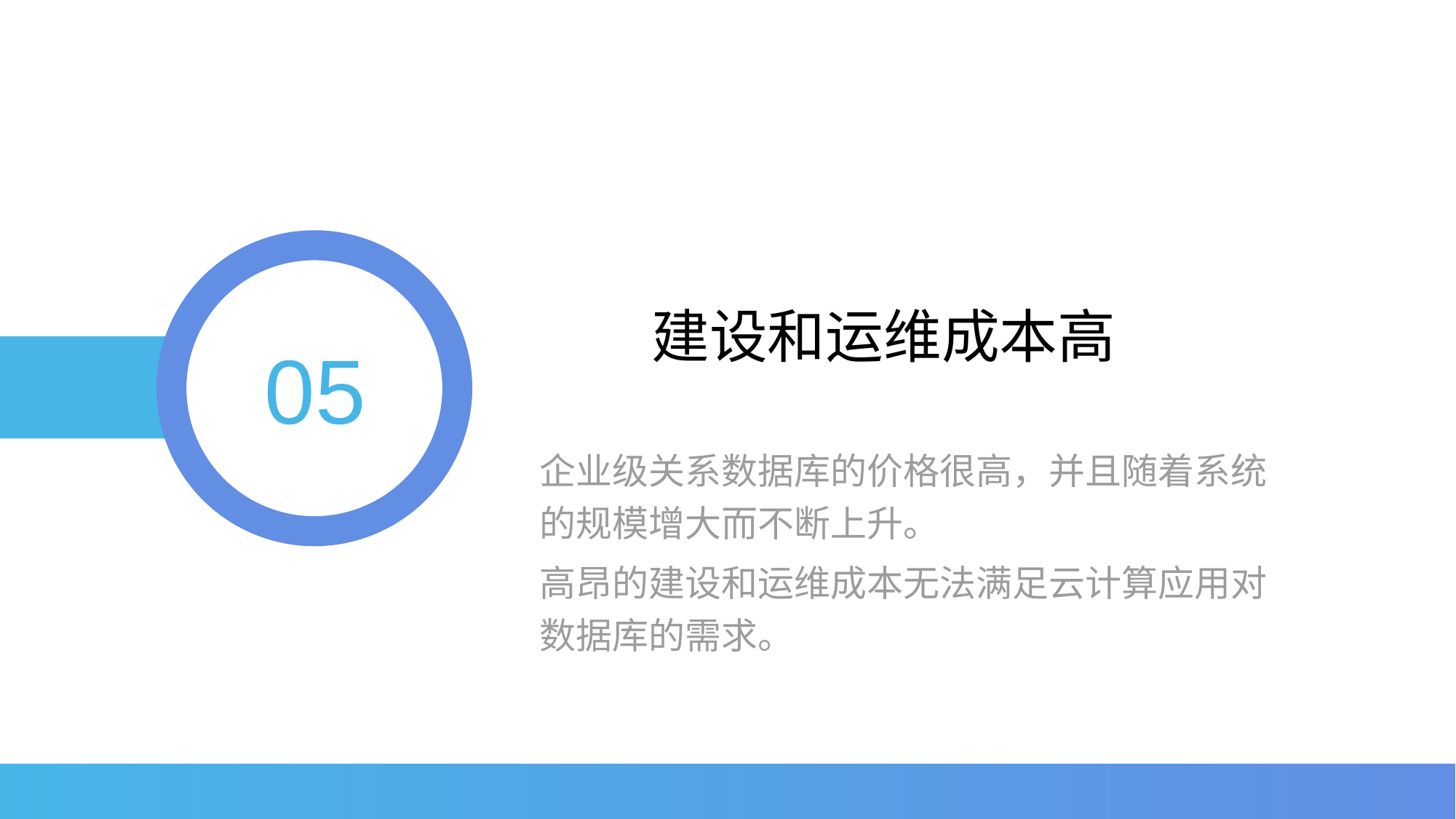

# 建设和运维成本高
05
企业级关系数据库的价格很高，并且随着系统的规模增大而不断上升。
高昂的建设和运维成本无法满足云计算应用对数据库的需求。